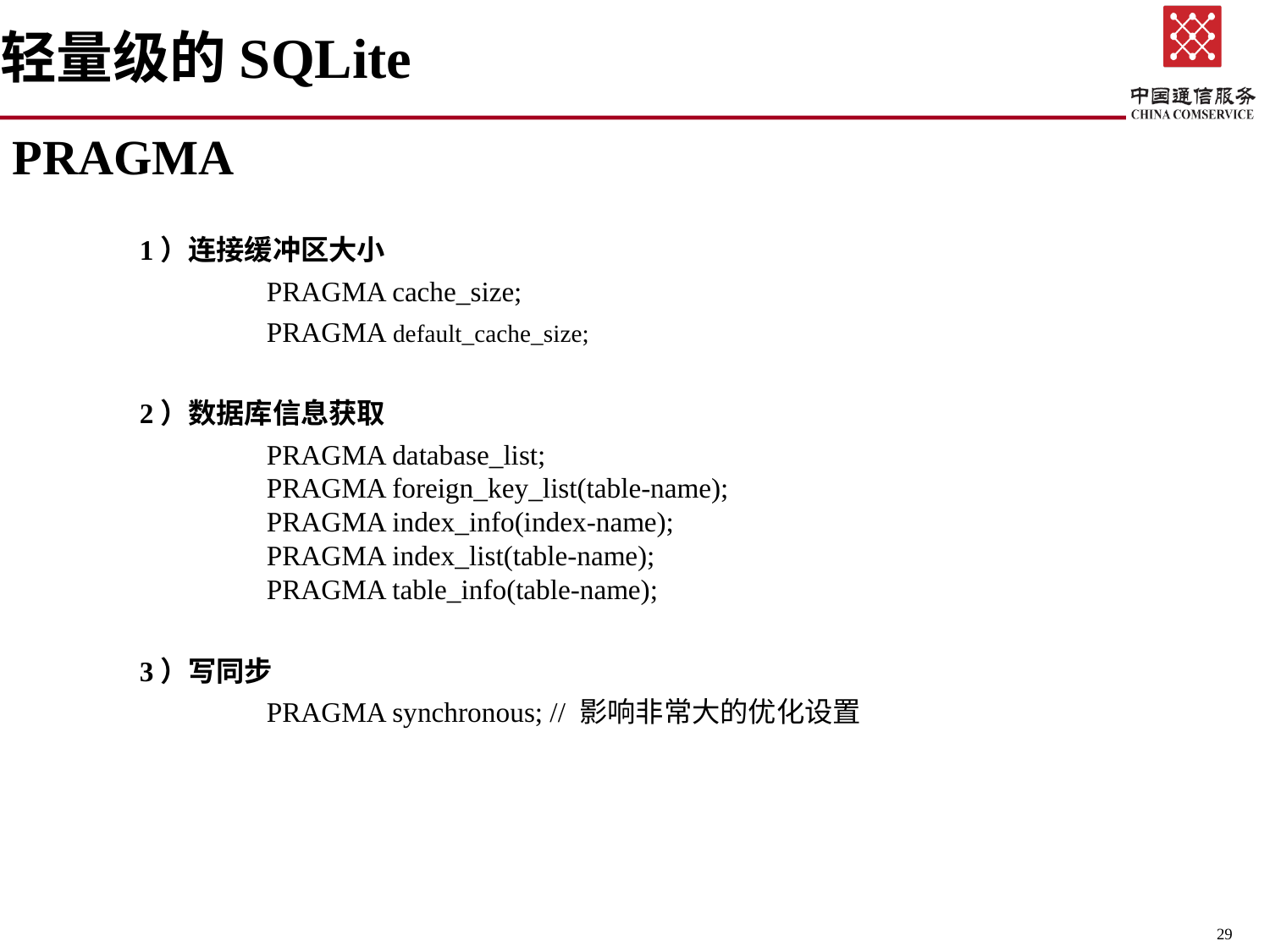

# 轻量级的SQLite
PRAGMA

	1）连接缓冲区大小
		PRAGMA cache_size;
		PRAGMA default_cache_size;

	2）数据库信息获取
		PRAGMA database_list;
		PRAGMA foreign_key_list(table-name); 
		PRAGMA index_info(index-name);  
		PRAGMA index_list(table-name);  
		PRAGMA table_info(table-name);

	3）写同步
		PRAGMA synchronous; // 影响非常大的优化设置